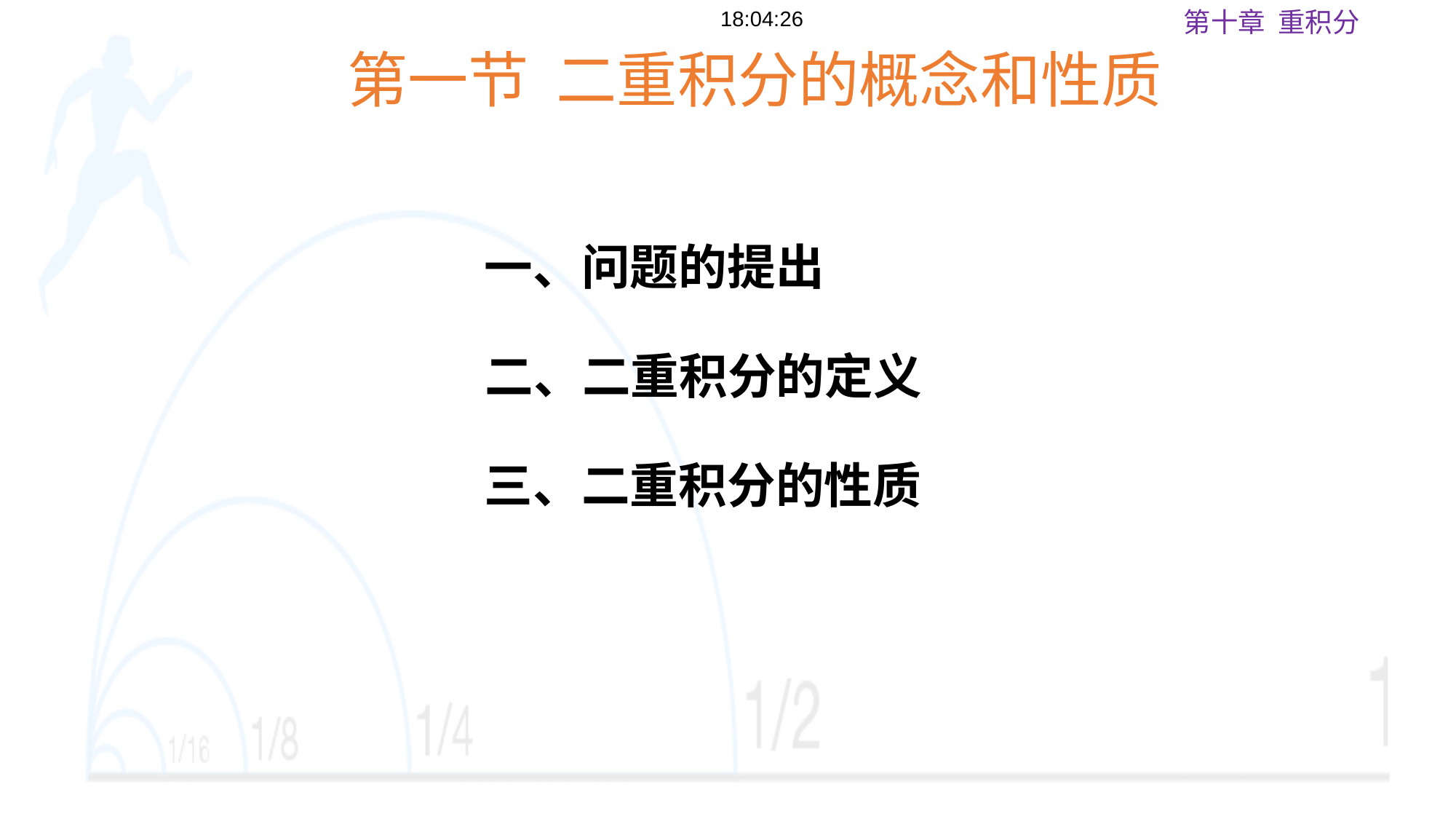

18:04:26
第一节  二重积分的概念和性质
一、问题的提出
二、二重积分的定义
三、二重积分的性质